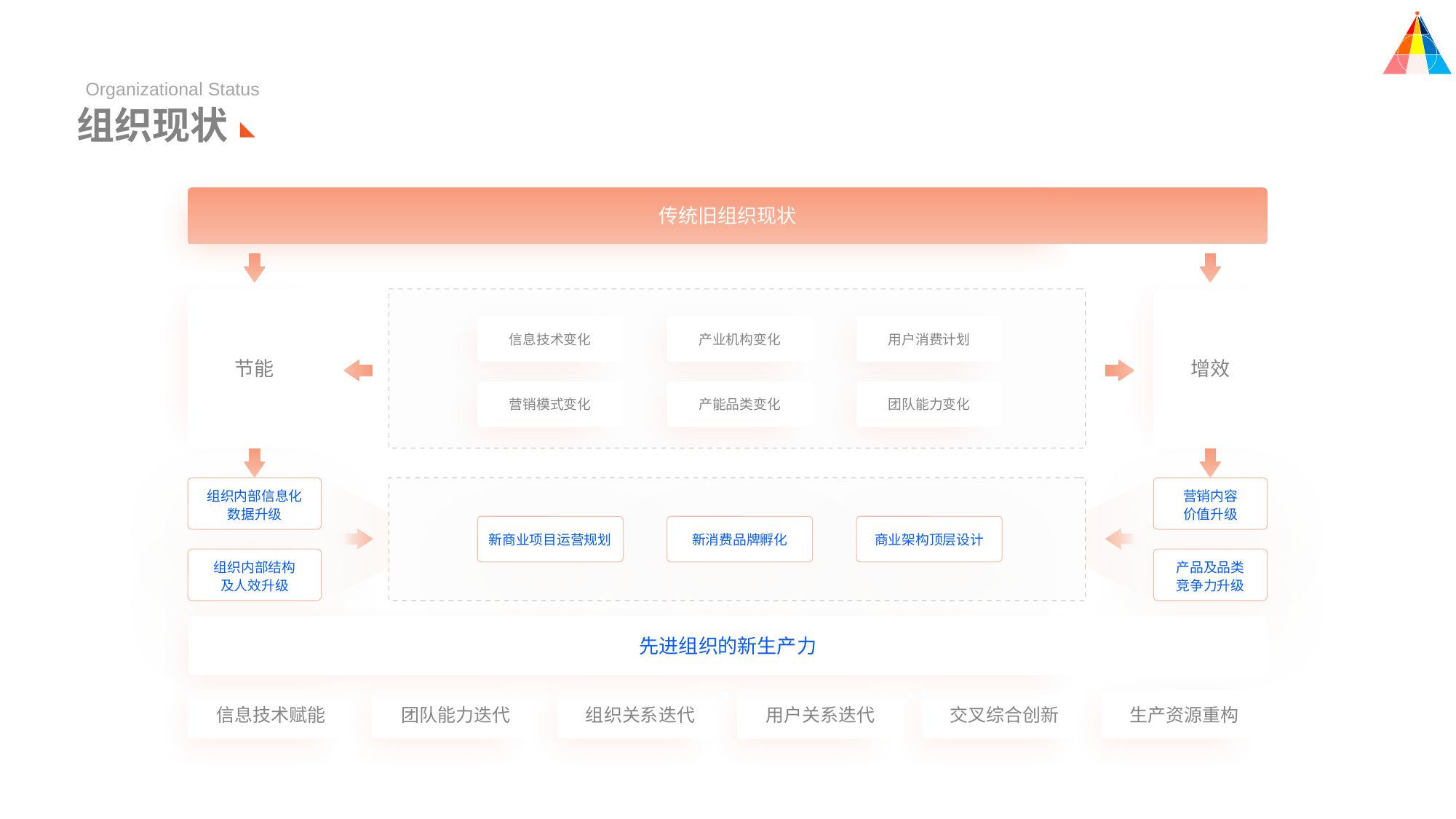

Organizational Status
组织现状

传统旧组织现状

信息技术变化
产业机构变化
用户消费计划
节能
增效

营销模式变化
产能品类变化
团队能力变化

组织内部信息化
数据升级
营销内容
价值升级

新商业项目运营规划
新消费品牌孵化
商业架构顶层设计

组织内部结构
及人效升级
产品及品类
竞争力升级

先进组织的新生产力

信息技术赋能
团队能力迭代
组织关系迭代
用户关系迭代
交叉综合创新
生产资源重构